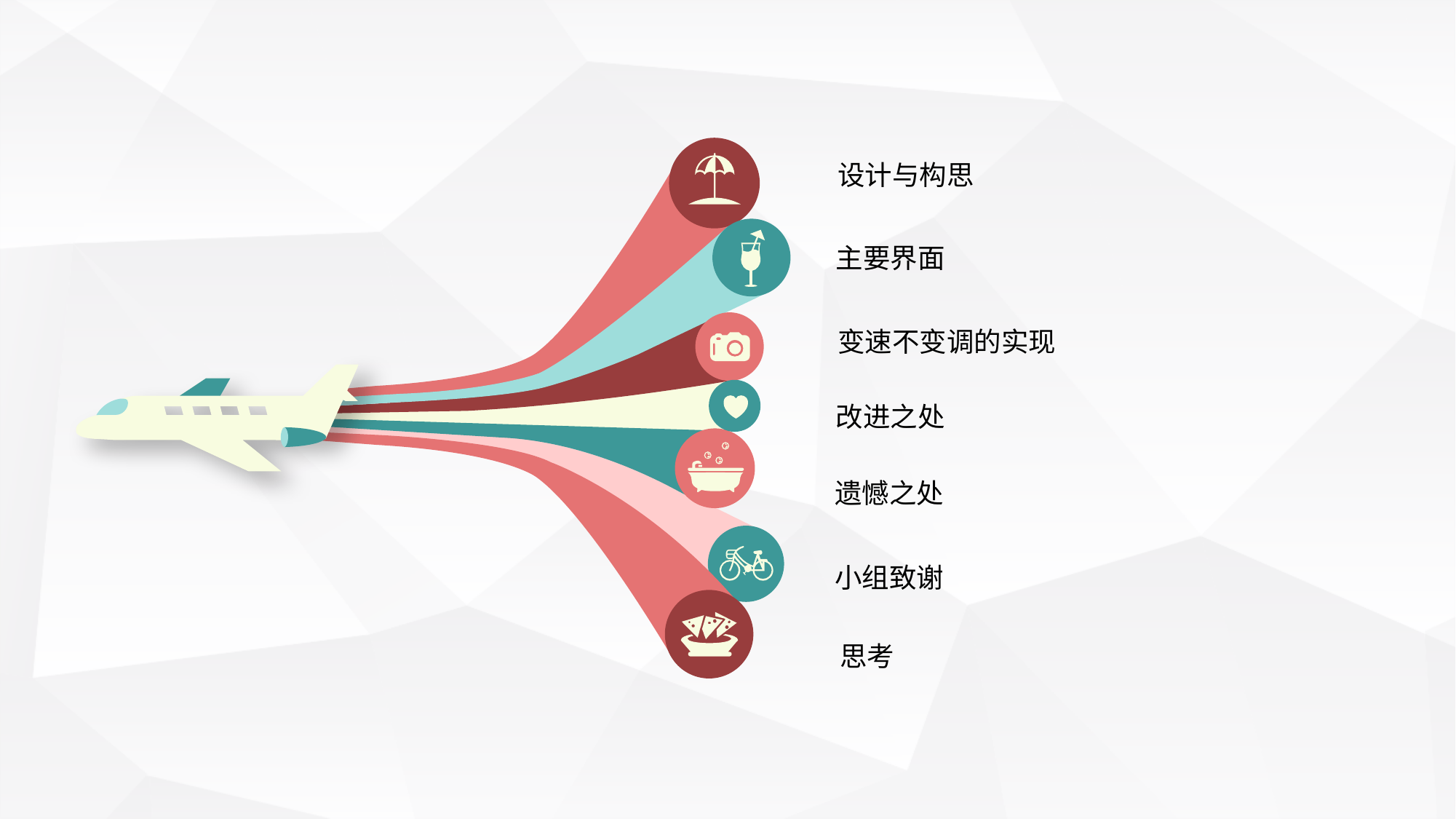

设计与构思
主要界面
变速不变调的实现
改进之处
遗憾之处
小组致谢
思考